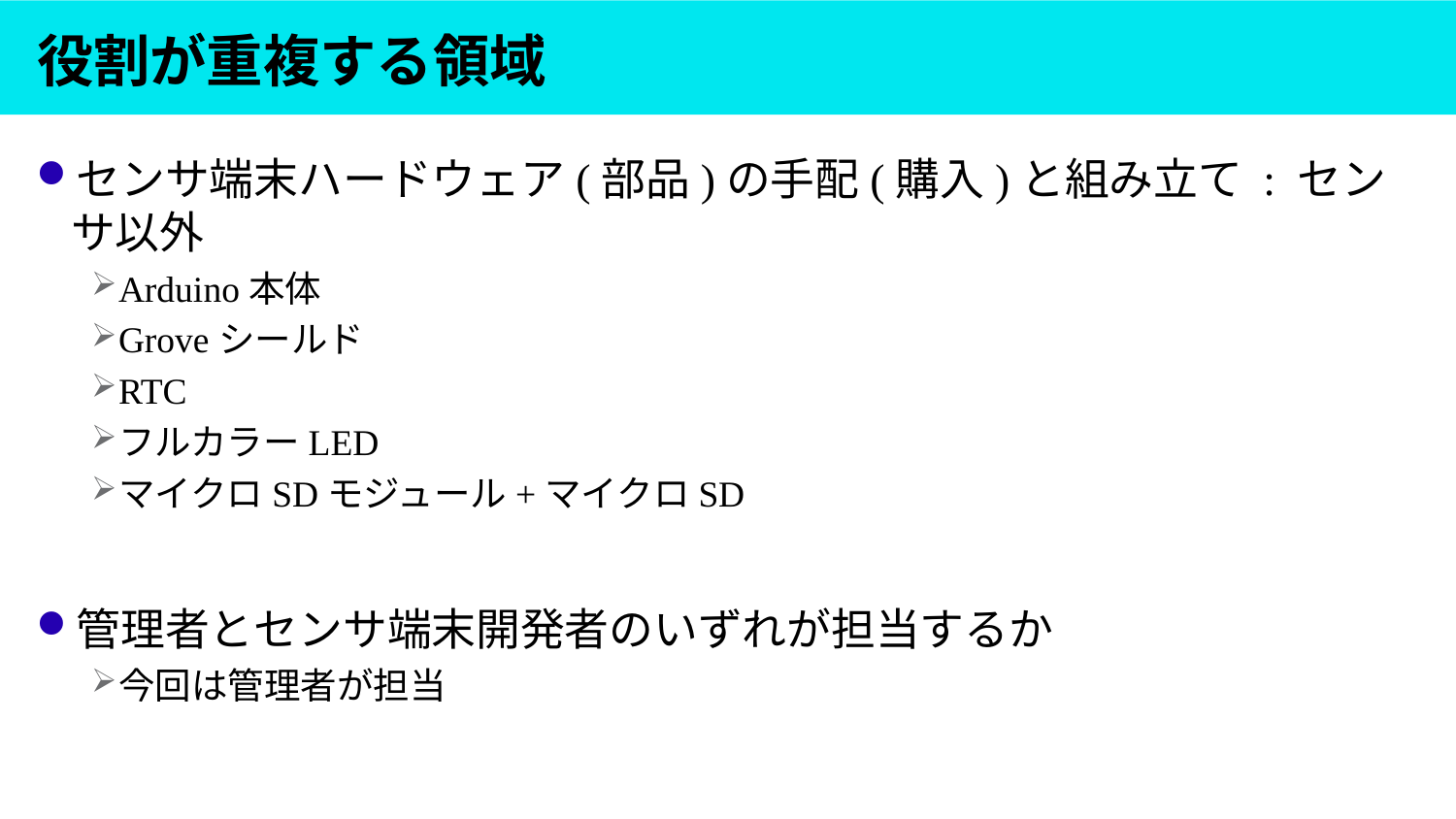

# 役割が重複する領域
センサ端末ハードウェア(部品)の手配(購入)と組み立て : センサ以外
Arduino本体
Groveシールド
RTC
フルカラーLED
マイクロSDモジュール+マイクロSD

管理者とセンサ端末開発者のいずれが担当するか
今回は管理者が担当